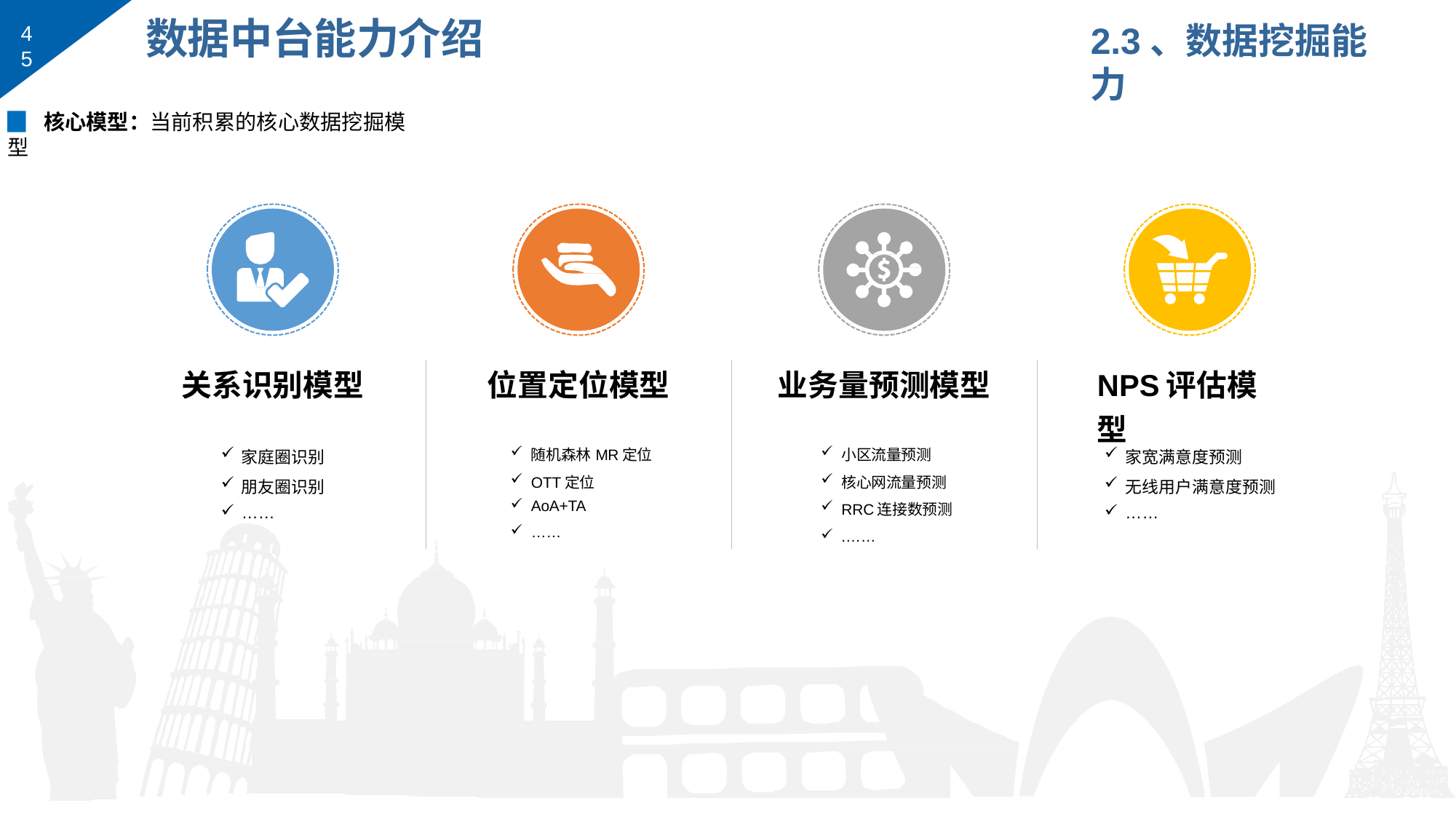

# 数据中台能力介绍
2.3、数据挖掘能力
45
▉	核心模型：当前积累的核心数据挖掘模型

| 关系识别模型 | 位置定位模型 | 业务量预测模型 | NPS评估模型 |
| --- | --- | --- | --- |
| 家庭圈识别 | 随机森林MR定位 | 小区流量预测 | 家宽满意度预测 |
| 朋友圈识别 | OTT定位 | 核心网流量预测 | 无线用户满意度预测 |
| …… | AoA+TA …… | RRC连接数预测 .…… | …… |